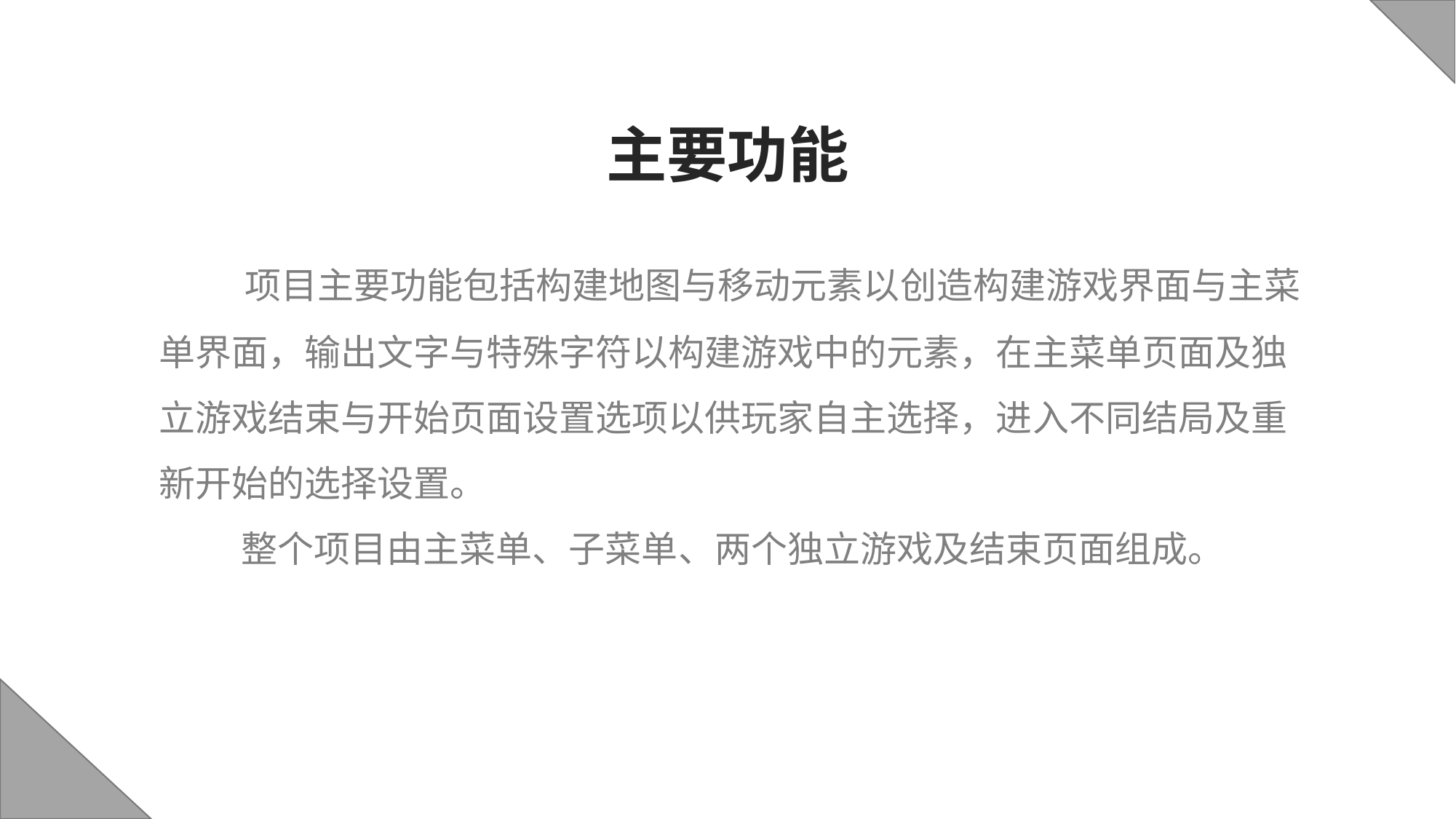

主要功能
        项目主要功能包括构建地图与移动元素以创造构建游戏界面与主菜单界面，输出文字与特殊字符以构建游戏中的元素，在主菜单页面及独立游戏结束与开始页面设置选项以供玩家自主选择，进入不同结局及重新开始的选择设置。
         整个项目由主菜单、子菜单、两个独立游戏及结束页面组成。